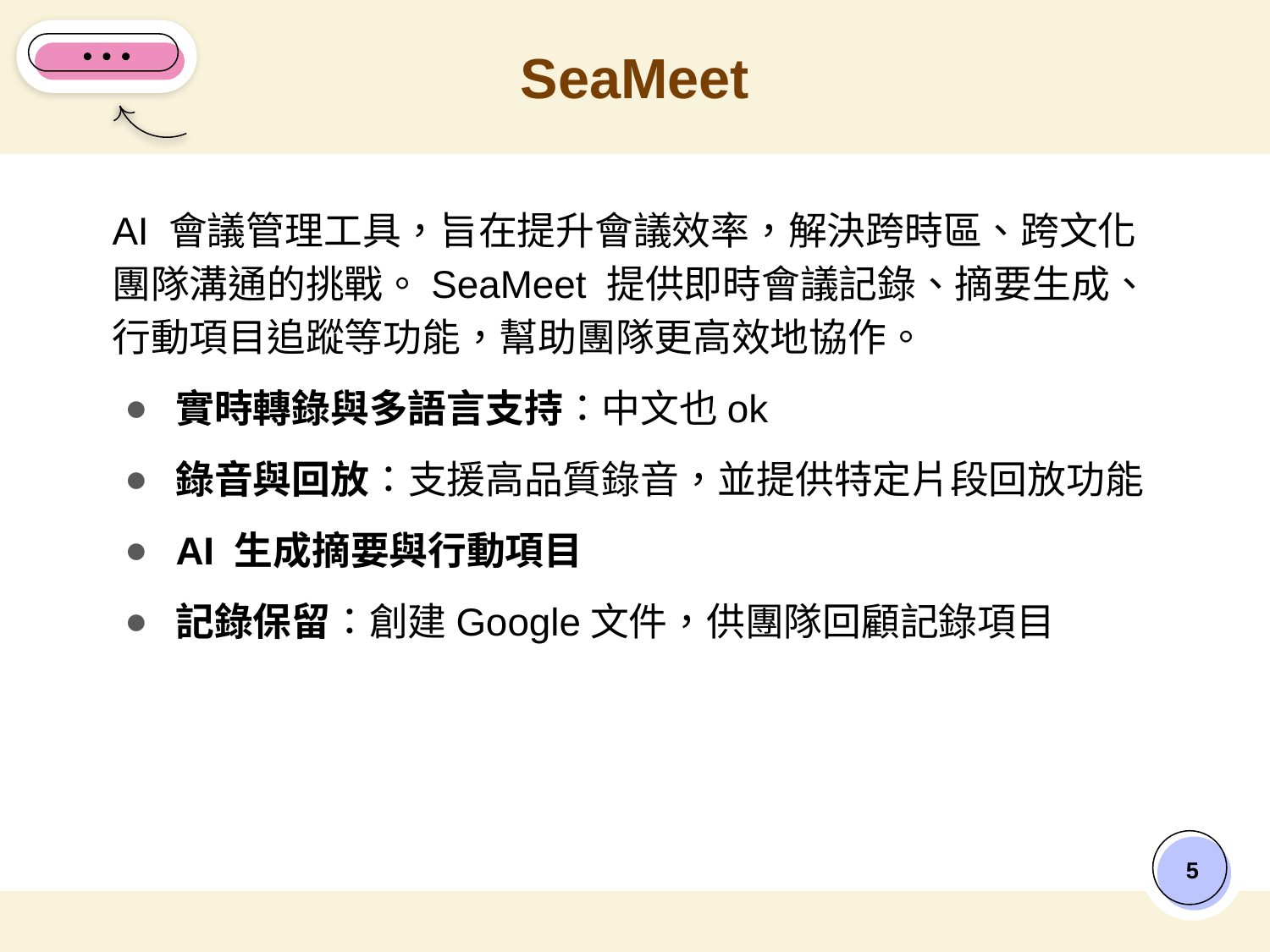

# SeaMeet
AI 會議管理工具，旨在提升會議效率，解決跨時區、跨文化團隊溝通的挑戰。SeaMeet 提供即時會議記錄、摘要生成、行動項目追蹤等功能，幫助團隊更高效地協作。
實時轉錄與多語言支持：中文也ok
錄音與回放：支援高品質錄音，並提供特定片段回放功能
AI 生成摘要與行動項目
記錄保留：創建Google文件，供團隊回顧記錄項目
5